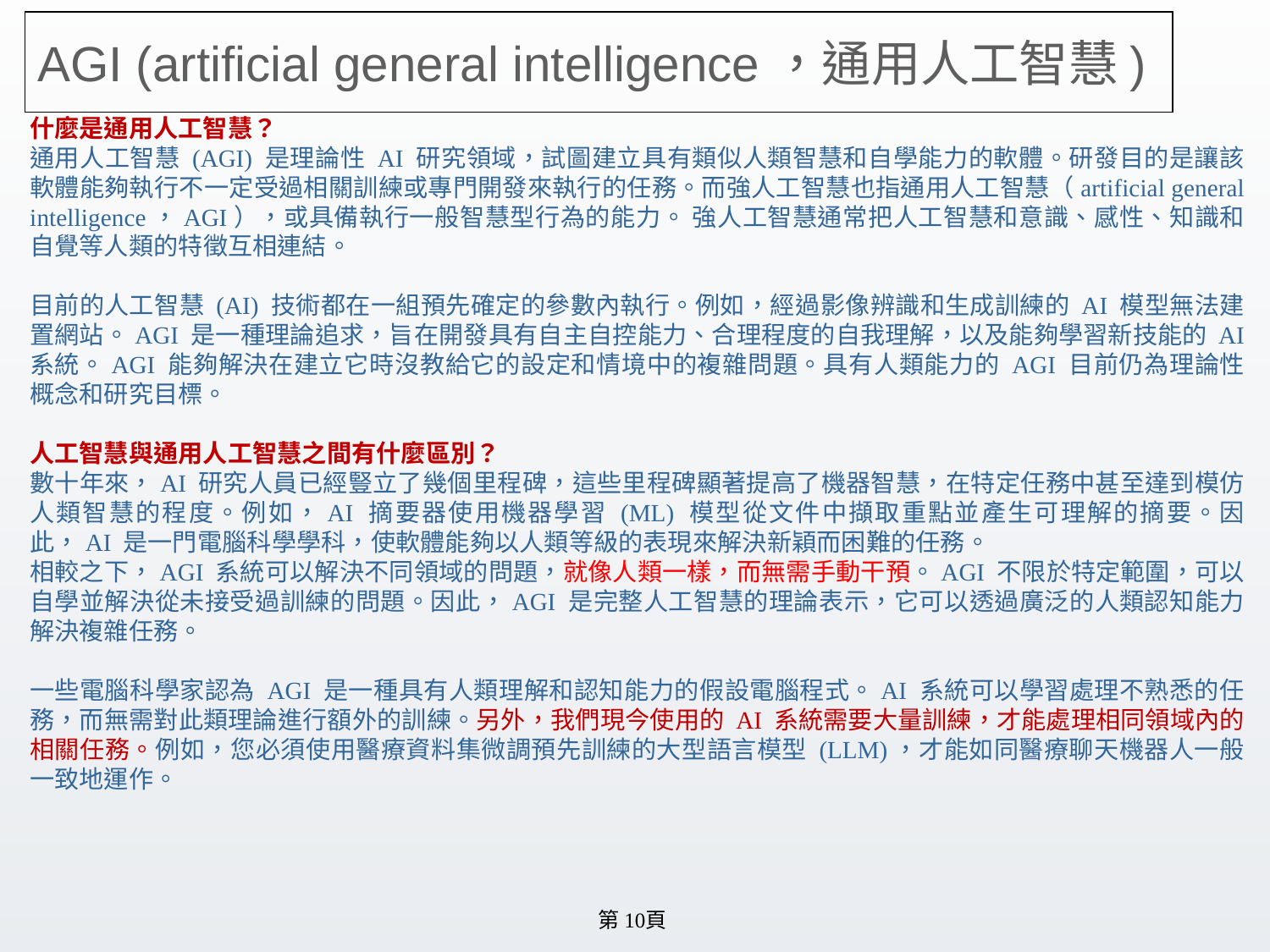

# AGI (artificial general intelligence，通用人工智慧)
什麼是通用人工智慧？
通用人工智慧 (AGI) 是理論性 AI 研究領域，試圖建立具有類似人類智慧和自學能力的軟體。研發目的是讓該軟體能夠執行不一定受過相關訓練或專門開發來執行的任務。而強人工智慧也指通用人工智慧（artificial general intelligence，AGI），或具備執行一般智慧型行為的能力。 強人工智慧通常把人工智慧和意識、感性、知識和自覺等人類的特徵互相連結。

目前的人工智慧 (AI) 技術都在一組預先確定的參數內執行。例如，經過影像辨識和生成訓練的 AI 模型無法建置網站。AGI 是一種理論追求，旨在開發具有自主自控能力、合理程度的自我理解，以及能夠學習新技能的 AI 系統。AGI 能夠解決在建立它時沒教給它的設定和情境中的複雜問題。具有人類能力的 AGI 目前仍為理論性概念和研究目標。

人工智慧與通用人工智慧之間有什麼區別？
數十年來，AI 研究人員已經豎立了幾個里程碑，這些里程碑顯著提高了機器智慧，在特定任務中甚至達到模仿人類智慧的程度。例如，AI 摘要器使用機器學習 (ML) 模型從文件中擷取重點並產生可理解的摘要。因此，AI 是一門電腦科學學科，使軟體能夠以人類等級的表現來解決新穎而困難的任務。
相較之下，AGI 系統可以解決不同領域的問題，就像人類一樣，而無需手動干預。AGI 不限於特定範圍，可以自學並解決從未接受過訓練的問題。因此，AGI 是完整人工智慧的理論表示，它可以透過廣泛的人類認知能力解決複雜任務。

一些電腦科學家認為 AGI 是一種具有人類理解和認知能力的假設電腦程式。AI 系統可以學習處理不熟悉的任務，而無需對此類理論進行額外的訓練。另外，我們現今使用的 AI 系統需要大量訓練，才能處理相同領域內的相關任務。例如，您必須使用醫療資料集微調預先訓練的大型語言模型 (LLM)，才能如同醫療聊天機器人一般一致地運作。